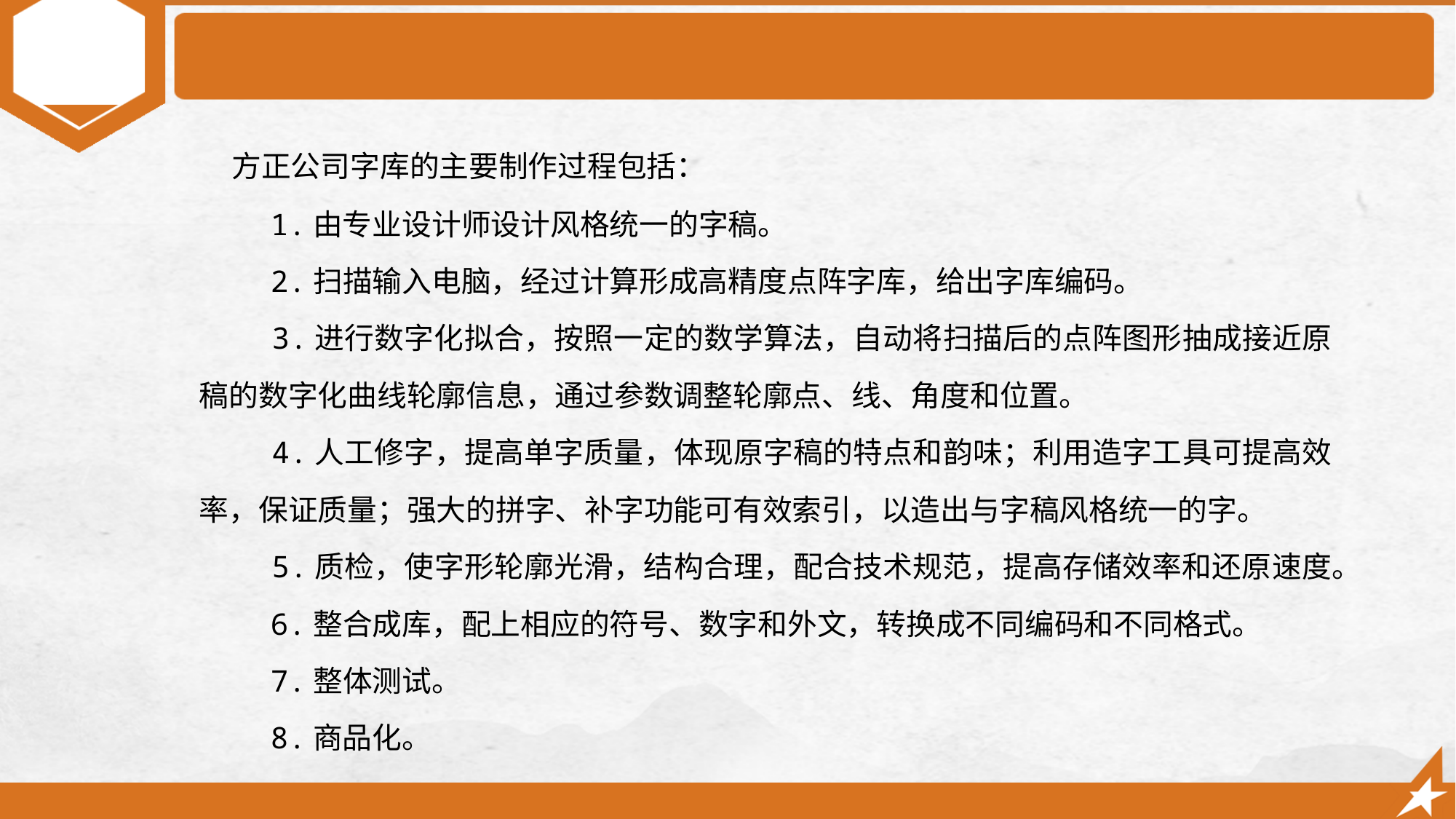

方正公司字库的主要制作过程包括：
    1.由专业设计师设计风格统一的字稿。
    2.扫描输入电脑，经过计算形成高精度点阵字库，给出字库编码。
    3.进行数字化拟合，按照一定的数学算法，自动将扫描后的点阵图形抽成接近原稿的数字化曲线轮廓信息，通过参数调整轮廓点、线、角度和位置。
    4.人工修字，提高单字质量，体现原字稿的特点和韵味；利用造字工具可提高效率，保证质量；强大的拼字、补字功能可有效索引，以造出与字稿风格统一的字。
    5.质检，使字形轮廓光滑，结构合理，配合技术规范，提高存储效率和还原速度。
    6.整合成库，配上相应的符号、数字和外文，转换成不同编码和不同格式。
    7.整体测试。
    8.商品化。